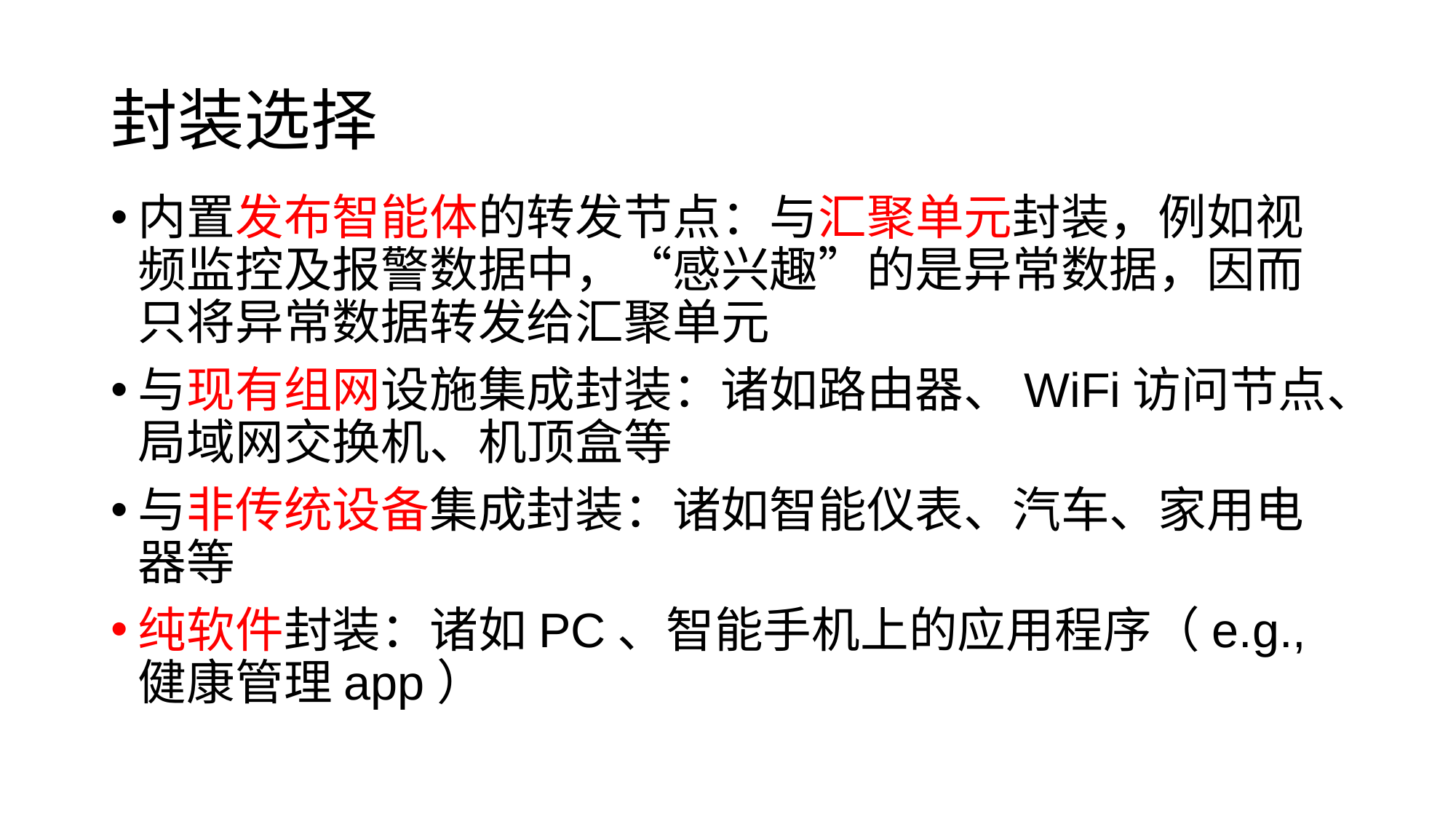

# 封装选择
内置发布智能体的转发节点：与汇聚单元封装，例如视频监控及报警数据中，“感兴趣”的是异常数据，因而只将异常数据转发给汇聚单元
与现有组网设施集成封装：诸如路由器、WiFi访问节点、局域网交换机、机顶盒等
与非传统设备集成封装：诸如智能仪表、汽车、家用电器等
纯软件封装：诸如PC、智能手机上的应用程序（e.g., 健康管理app）